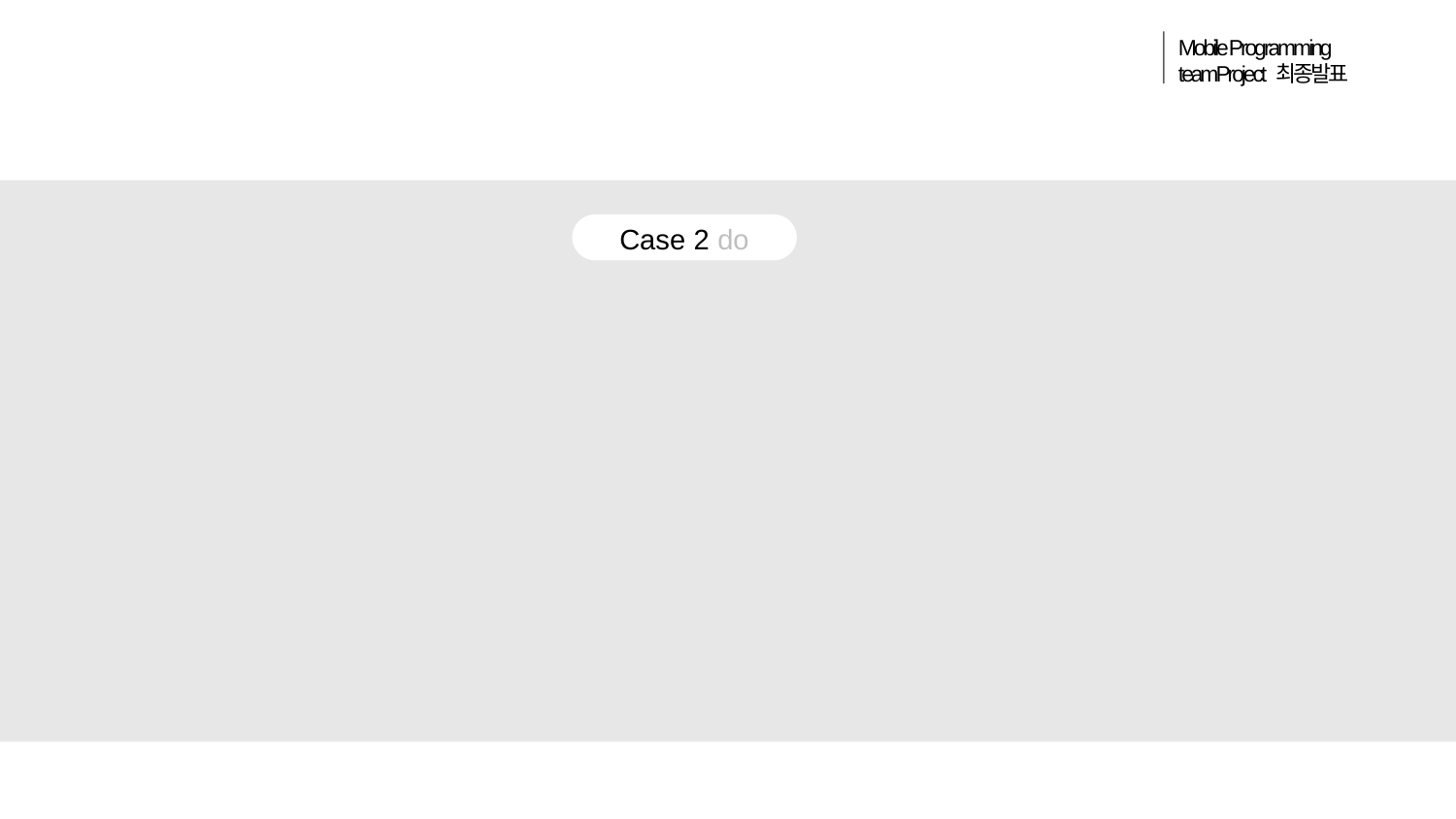

Mobile Programming
teamProject 최종발표

Case 2 do